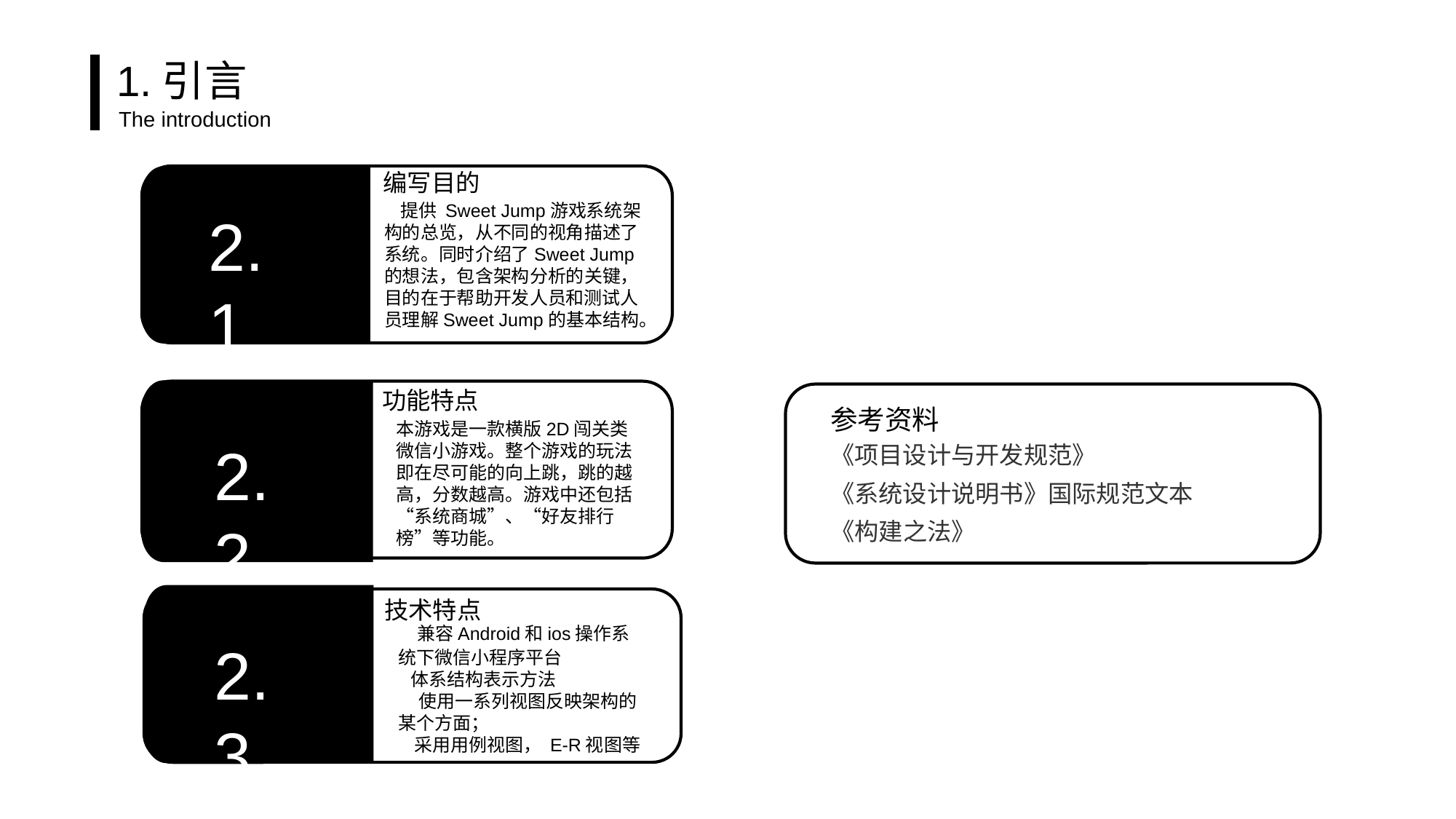

1.引言
The introduction
编写目的

   提供 Sweet Jump游戏系统架构的总览，从不同的视角描述了系统。同时介绍了Sweet Jump的想法，包含架构分析的关键，目的在于帮助开发人员和测试人员理解Sweet Jump的基本结构。
2.1
功能特点

参考资料
《项目设计与开发规范》
《系统设计说明书》国际规范文本
《构建之法》

本游戏是一款横版2D闯关类微信小游戏。整个游戏的玩法即在尽可能的向上跳，跳的越高，分数越高。游戏中还包括“系统商城”、“好友排行榜”等功能。
2.2

技术特点
  兼容Android和ios操作系统下微信小程序平台
  体系结构表示方法
    使用一系列视图反映架构的某个方面；
   采用用例视图， E-R视图等
2.3